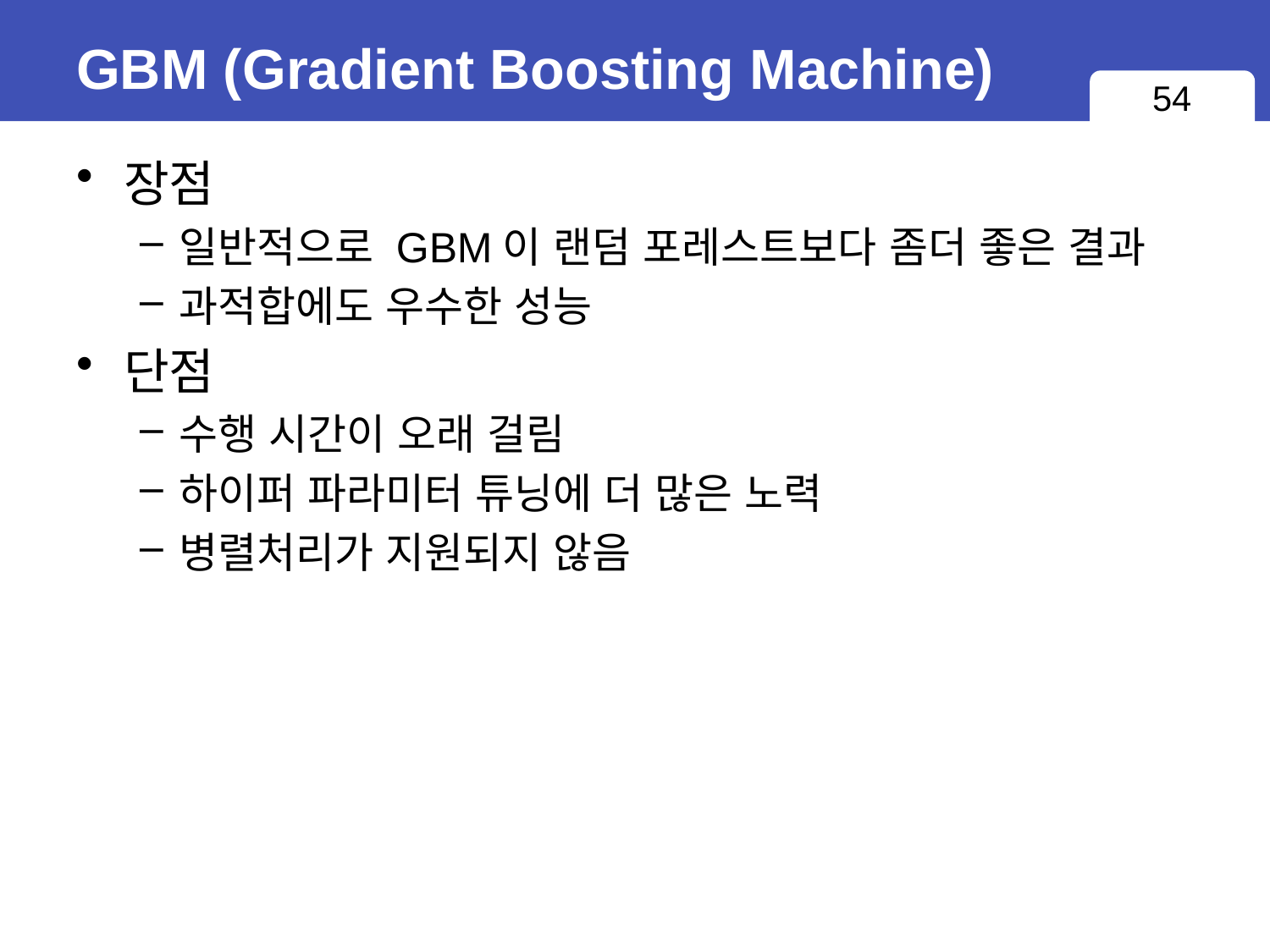

# GBM (Gradient Boosting Machine)
54
장점
일반적으로 GBM이 랜덤 포레스트보다 좀더 좋은 결과
과적합에도 우수한 성능
단점
수행 시간이 오래 걸림
하이퍼 파라미터 튜닝에 더 많은 노력
병렬처리가 지원되지 않음